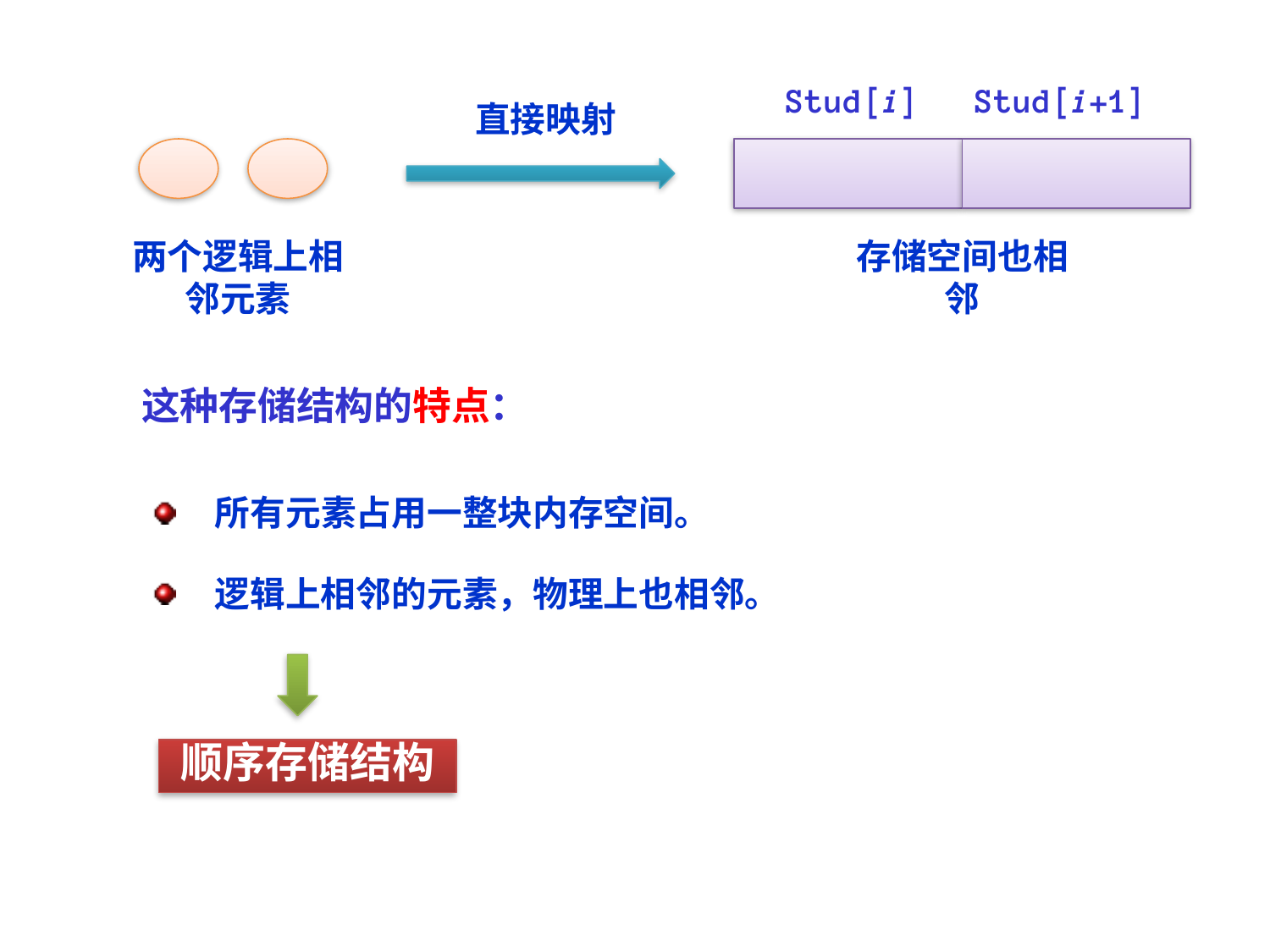

Stud[i]
Stud[i+1]
直接映射

两个逻辑上相邻元素
存储空间也相邻
这种存储结构的特点：
所有元素占用一整块内存空间。
逻辑上相邻的元素，物理上也相邻。

顺序存储结构